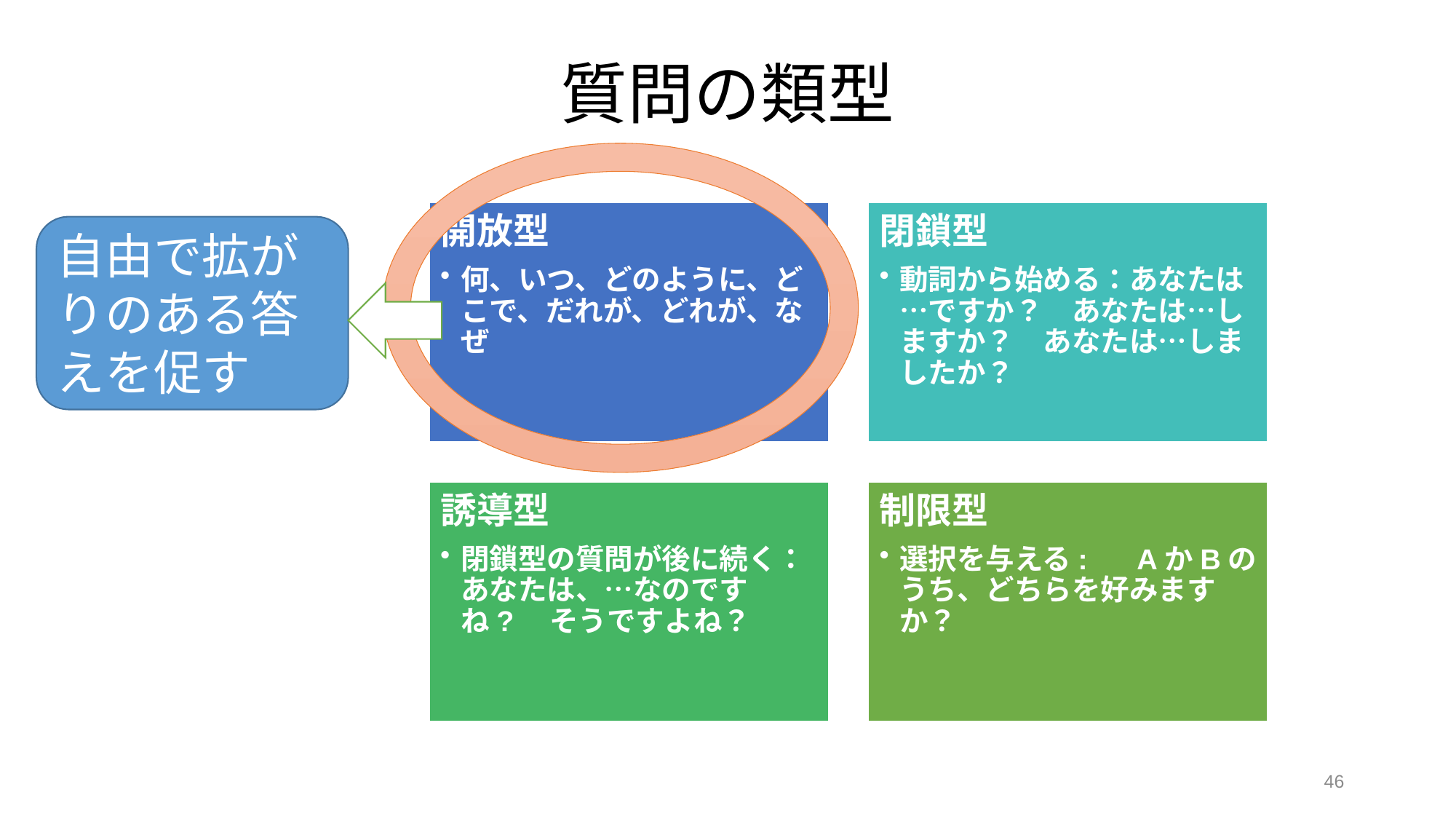

# 質問の類型

開放型
何、いつ、どのように、どこで、だれが、どれが、なぜ
閉鎖型
動詞から始める：あなたは…ですか？　あなたは…しますか？　あなたは…しましたか？
誘導型
閉鎖型の質問が後に続く：あなたは、…なのですね?　そうですよね？
制限型
選択を与える:　 AかBのうち、どちらを好みますか？
自由で拡がりのある答えを促す

46